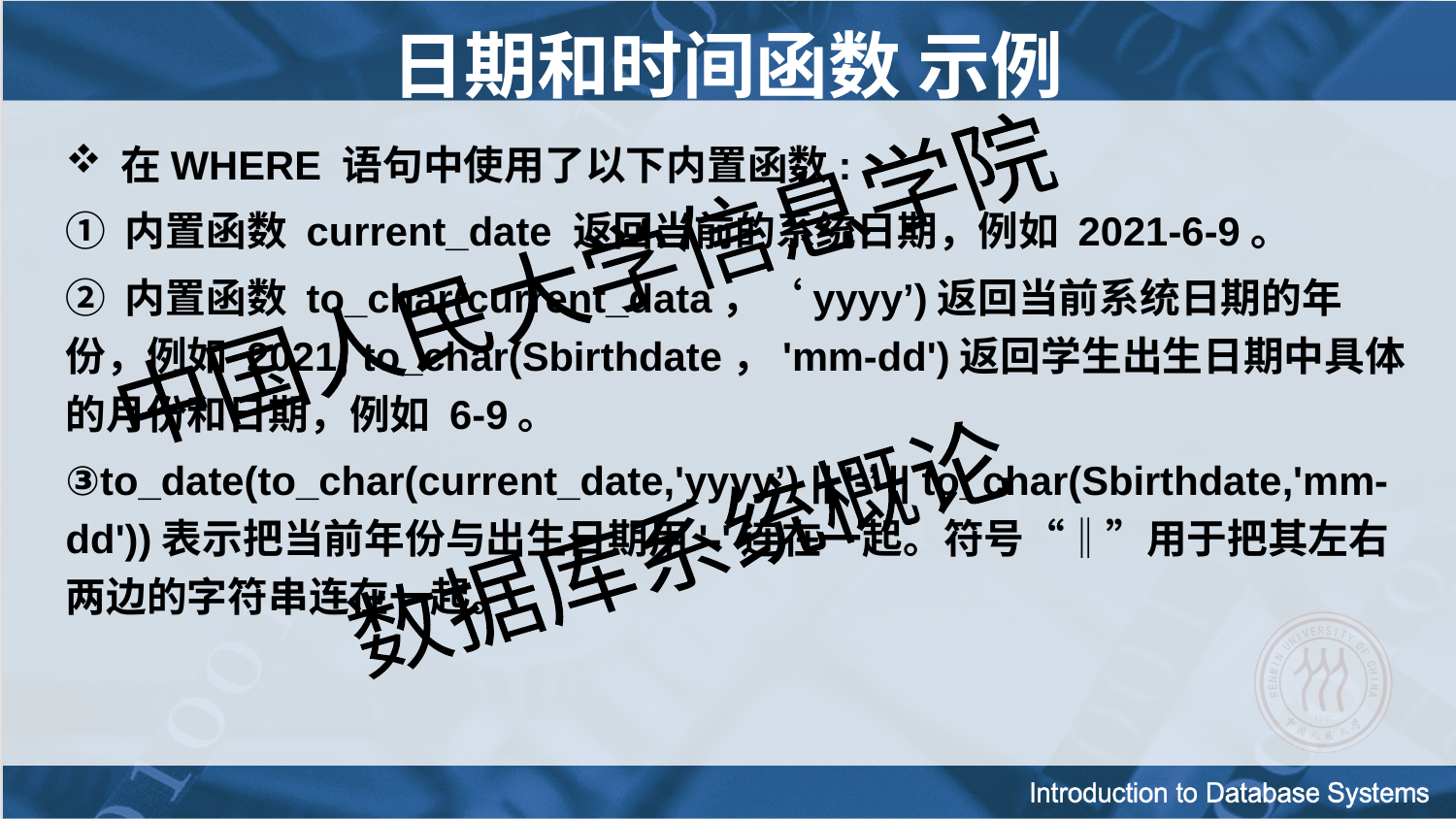

日期和时间函数 示例
在WHERE 语句中使用了以下内置函数:
① 内置函数 current_date 返回当前的系统日期，例如 2021-6-9。
② 内置函数 to_char(current_data，‘yyyy’)返回当前系统日期的年份，例如 2021; to_char(Sbirthdate，'mm-dd')返回学生出生日期中具体的月份和日期，例如 6-9。
③to_date(to_char(current_date,'yyyy’) || '-’ || to_char(Sbirthdate,'mm-dd'))表示把当前年份与出生日期用'-'连在一起。符号“‖”用于把其左右两边的字符串连在一起。